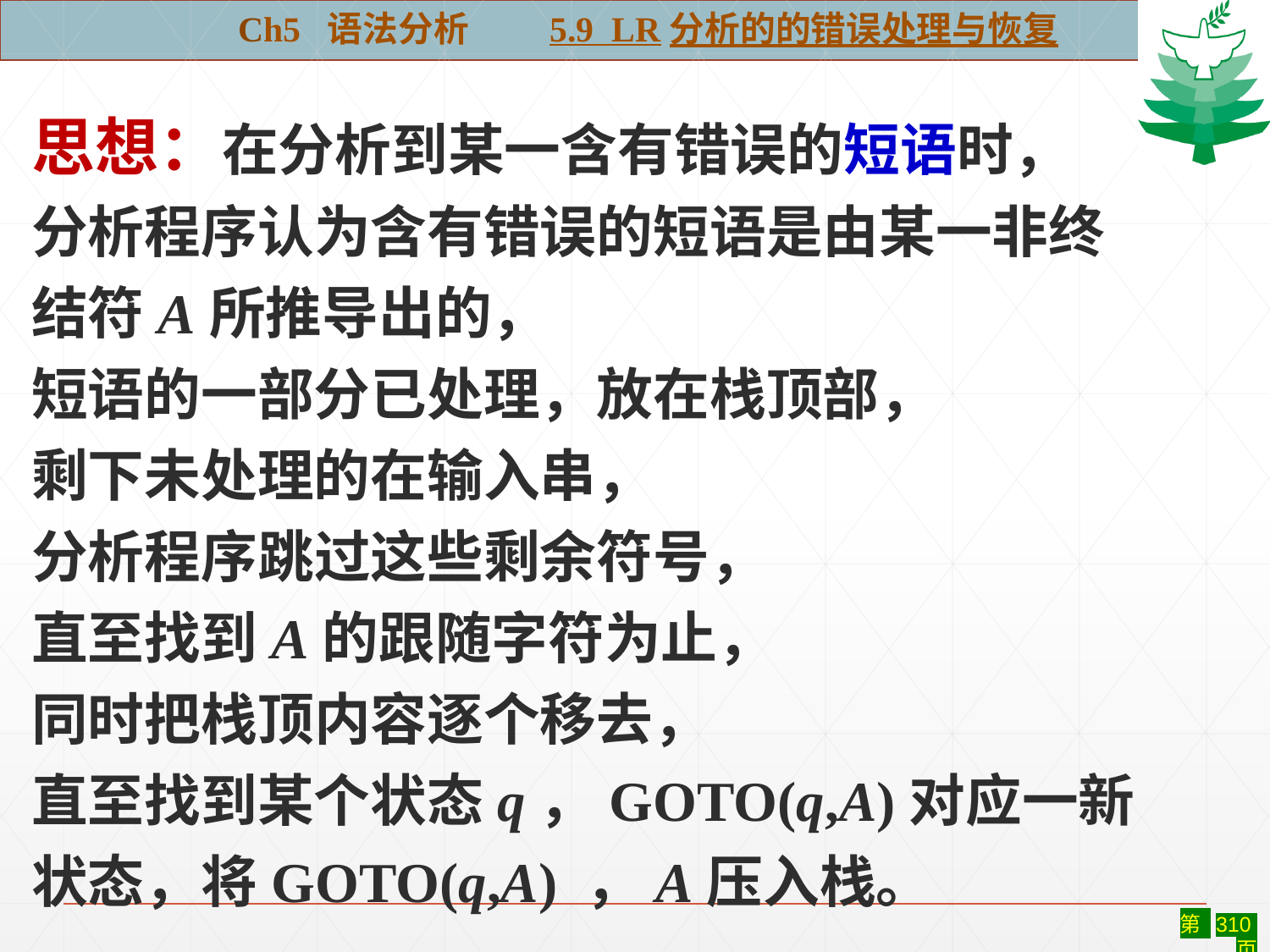

Ch5  语法分析         5.9  LR分析的的错误处理与恢复
思想：在分析到某一含有错误的短语时，
分析程序认为含有错误的短语是由某一非终结符A所推导出的，
短语的一部分已处理，放在栈顶部，
剩下未处理的在输入串，
分析程序跳过这些剩余符号，
直至找到A的跟随字符为止，
同时把栈顶内容逐个移去，
直至找到某个状态q，GOTO(q,A)对应一新状态，将GOTO(q,A) ，A压入栈。